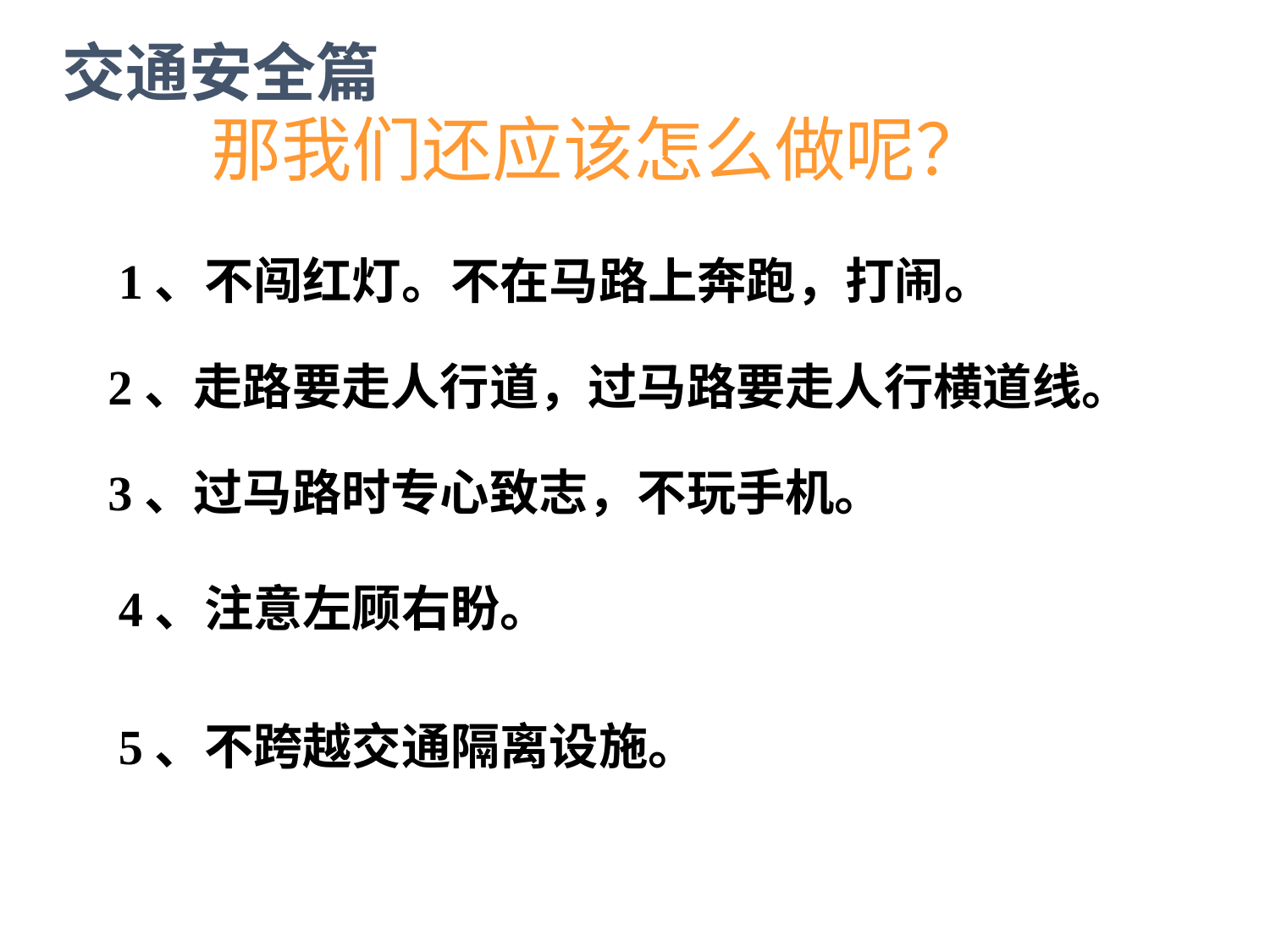

交通安全篇
那我们还应该怎么做呢？
1、不闯红灯。不在马路上奔跑，打闹。
2、走路要走人行道，过马路要走人行横道线。
3、过马路时专心致志，不玩手机。
4、注意左顾右盼。
5、不跨越交通隔离设施。